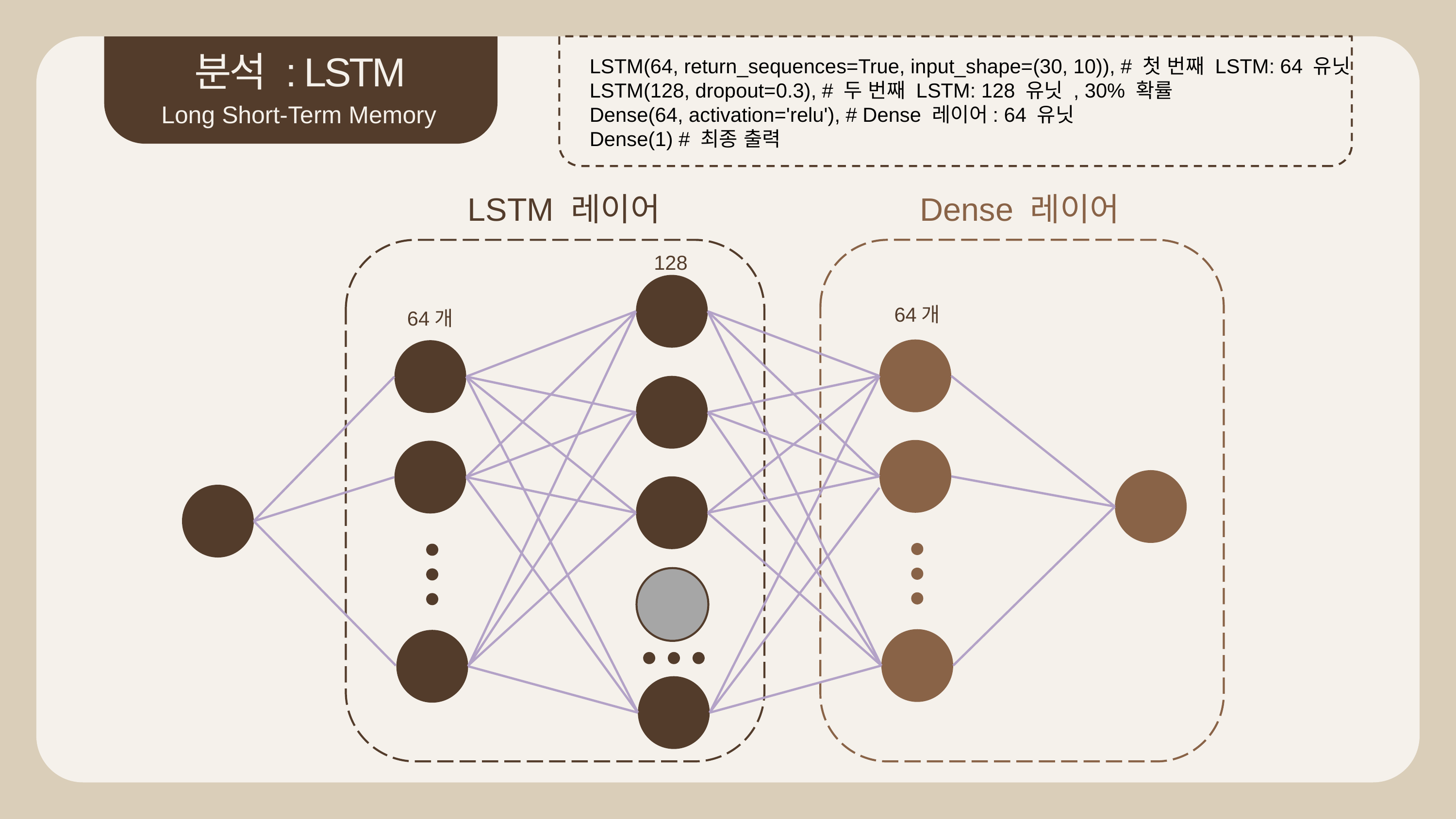

분석 : LSTM
LSTM(64, return_sequences=True, input_shape=(30, 10)), # 첫 번째 LSTM: 64 유닛
LSTM(128, dropout=0.3), # 두 번째 LSTM: 128 유닛 , 30% 확률
Dense(64, activation='relu'), # Dense 레이어: 64 유닛
Dense(1) # 최종 출력
Long Short-Term Memory
Dense 레이어
LSTM 레이어

128개

64개
64개